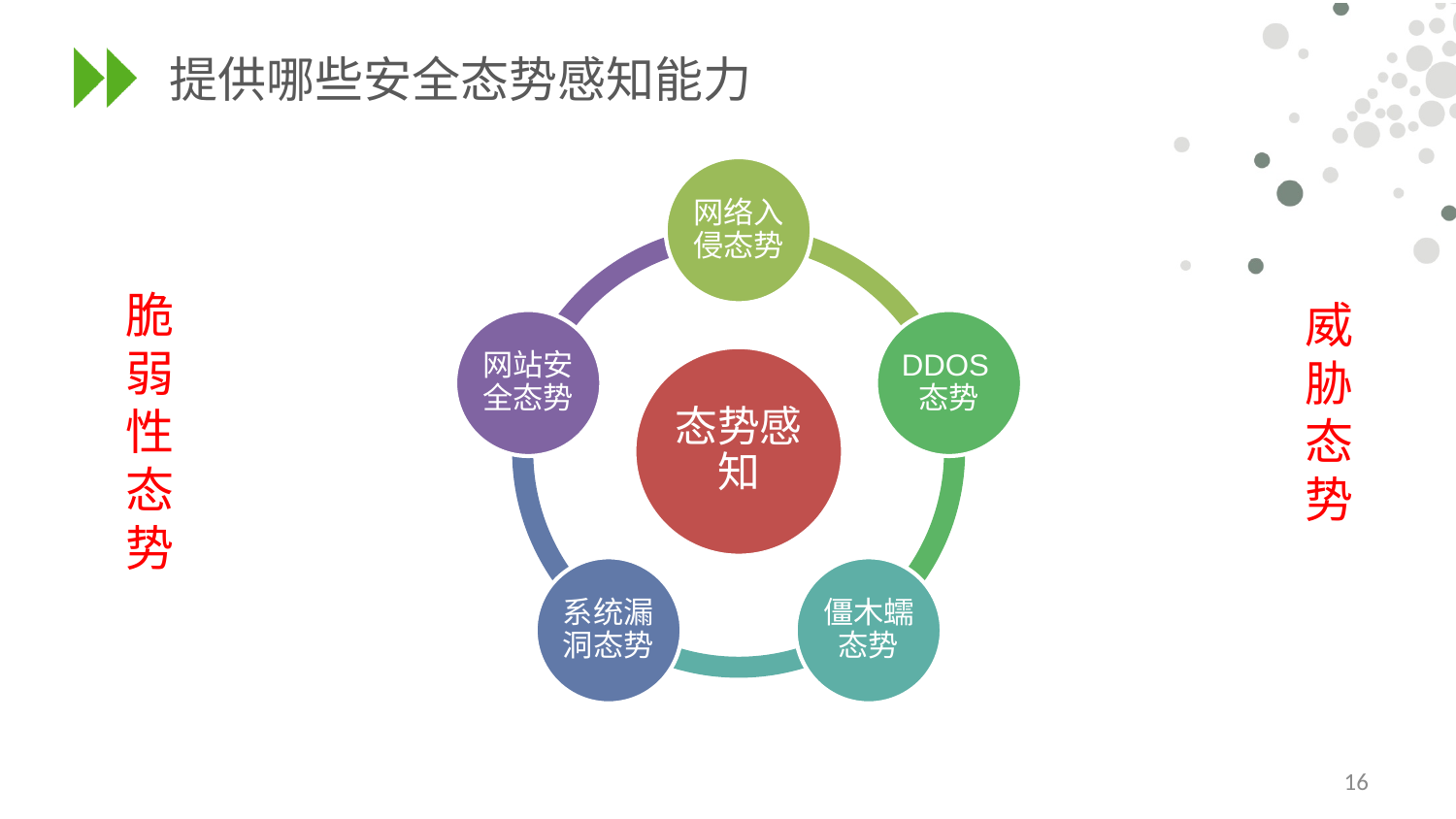

# 提供哪些安全态势感知能力
态势感知
网络入侵态势
DDOS态势
僵木蠕态势
系统漏洞态势
网站安全态势
脆弱性态势
威胁态势
16